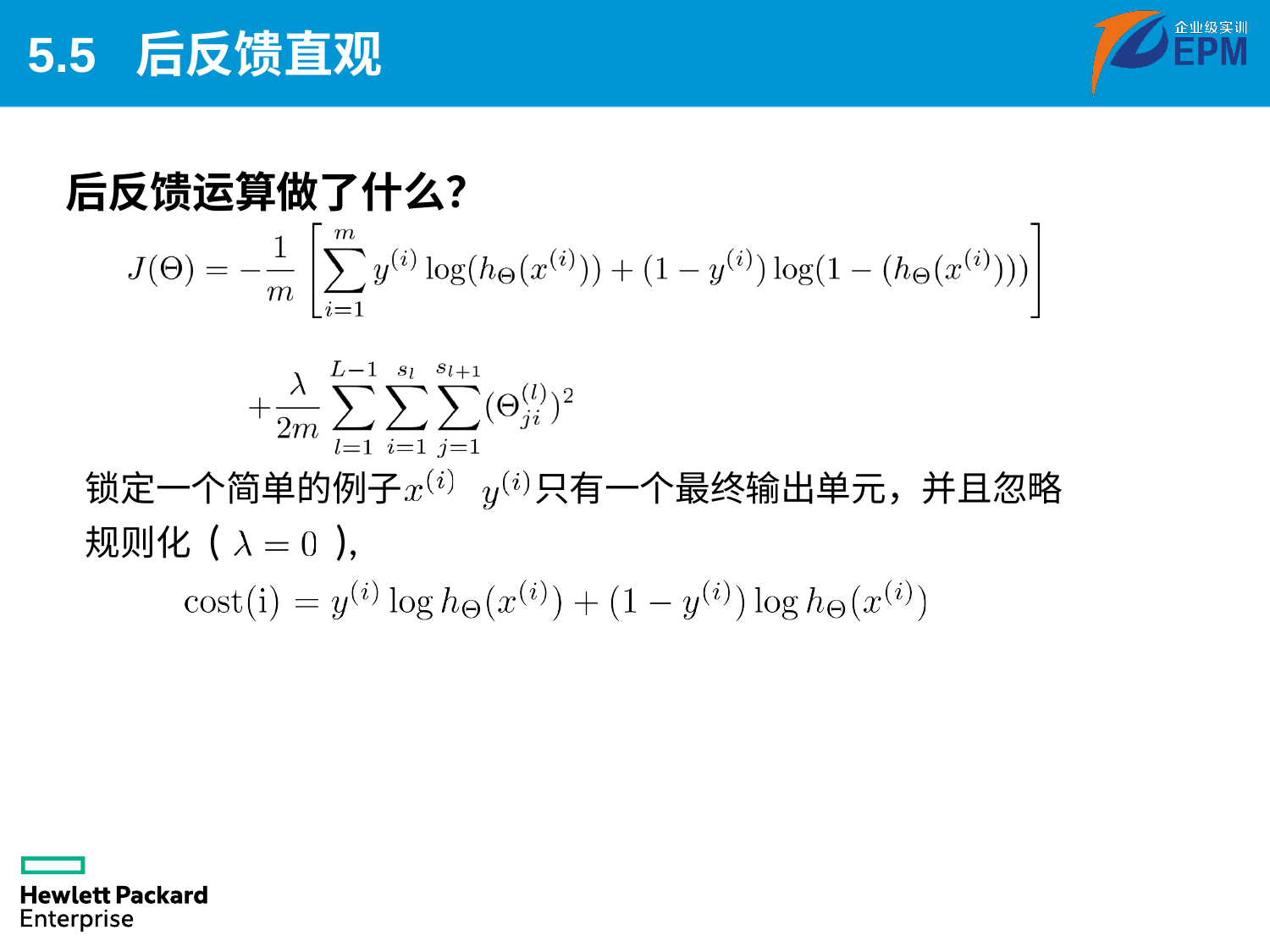

# 5.5  后反馈直观
后反馈运算做了什么？

锁定一个简单的例子                 只有一个最终输出单元，并且忽略
规则化 (            ),